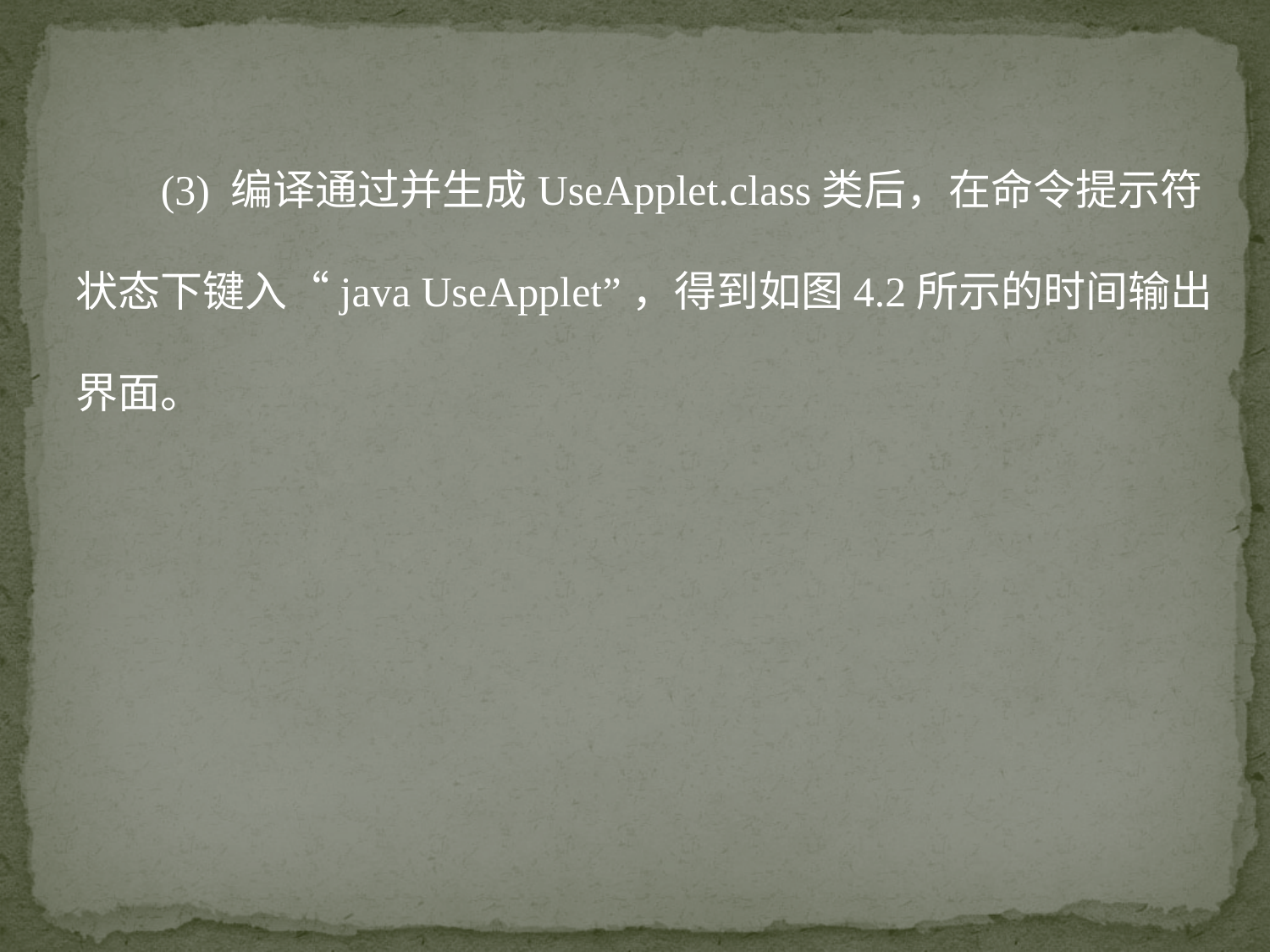

(3) 编译通过并生成UseApplet.class类后，在命令提示符状态下键入“java UseApplet”，得到如图4.2所示的时间输出界面。